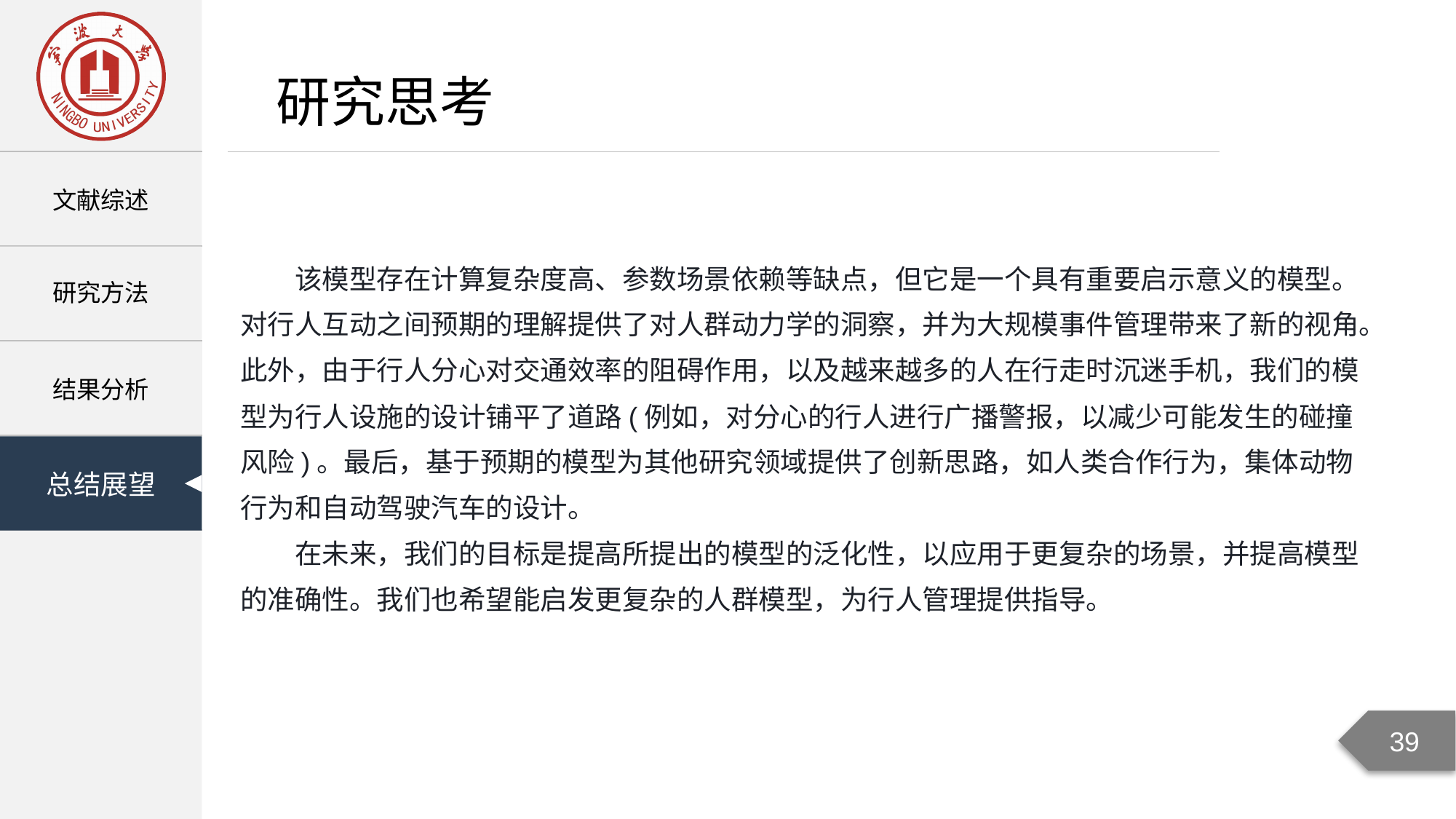

研究思考
该模型存在计算复杂度高、参数场景依赖等缺点，但它是一个具有重要启示意义的模型。对行人互动之间预期的理解提供了对人群动力学的洞察，并为大规模事件管理带来了新的视角。此外，由于行人分心对交通效率的阻碍作用，以及越来越多的人在行走时沉迷手机，我们的模型为行人设施的设计铺平了道路(例如，对分心的行人进行广播警报，以减少可能发生的碰撞风险)。最后，基于预期的模型为其他研究领域提供了创新思路，如人类合作行为，集体动物行为和自动驾驶汽车的设计。
在未来，我们的目标是提高所提出的模型的泛化性，以应用于更复杂的场景，并提高模型的准确性。我们也希望能启发更复杂的人群模型，为行人管理提供指导。